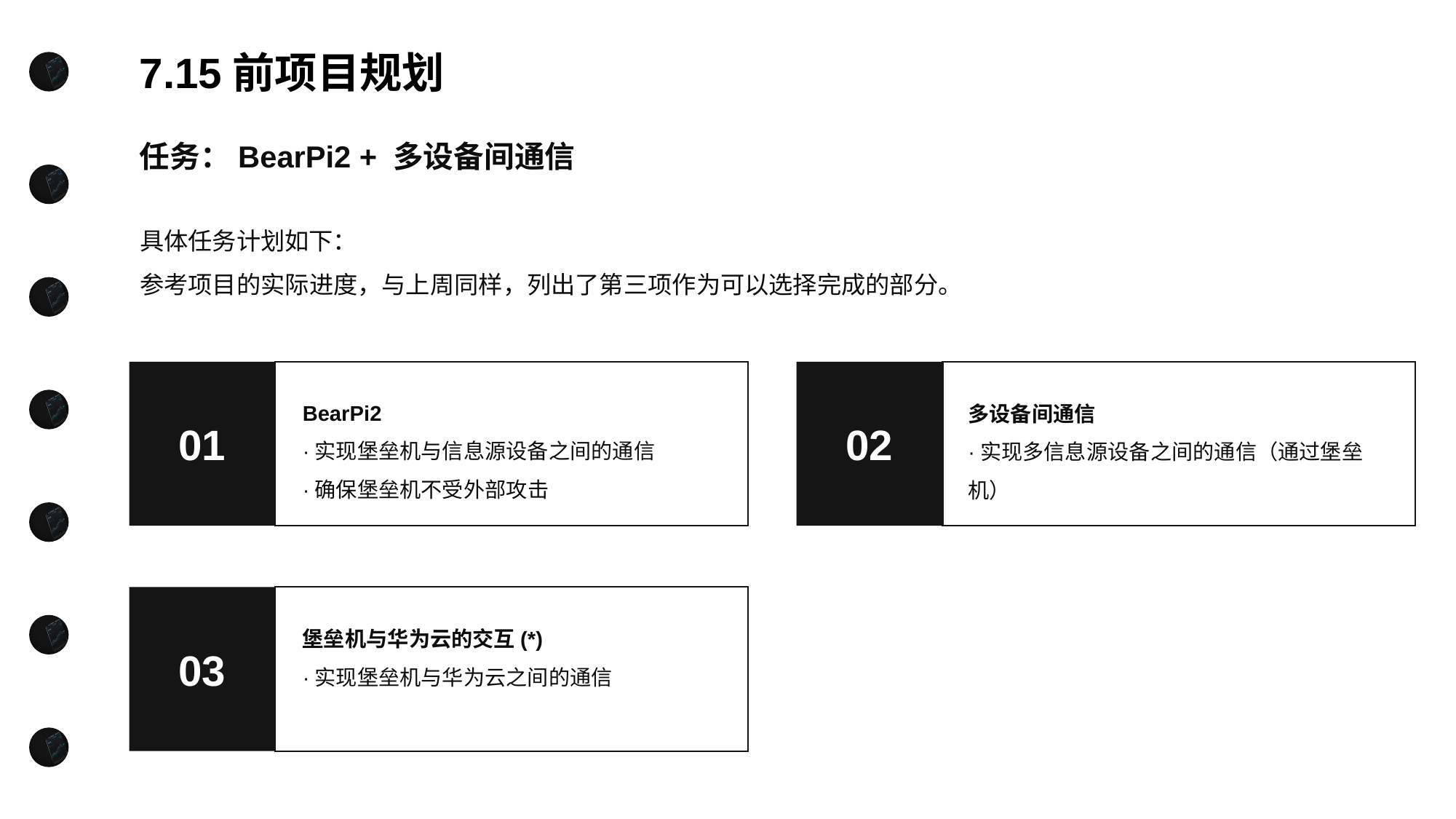

7.15前项目规划

任务：BearPi2 + 多设备间通信

具体任务计划如下：
参考项目的实际进度，与上周同样，列出了第三项作为可以选择完成的部分。

01

02

BearPi2
·实现堡垒机与信息源设备之间的通信
·确保堡垒机不受外部攻击
多设备间通信
·实现多信息源设备之间的通信（通过堡垒机）

03

堡垒机与华为云的交互(*)
·实现堡垒机与华为云之间的通信